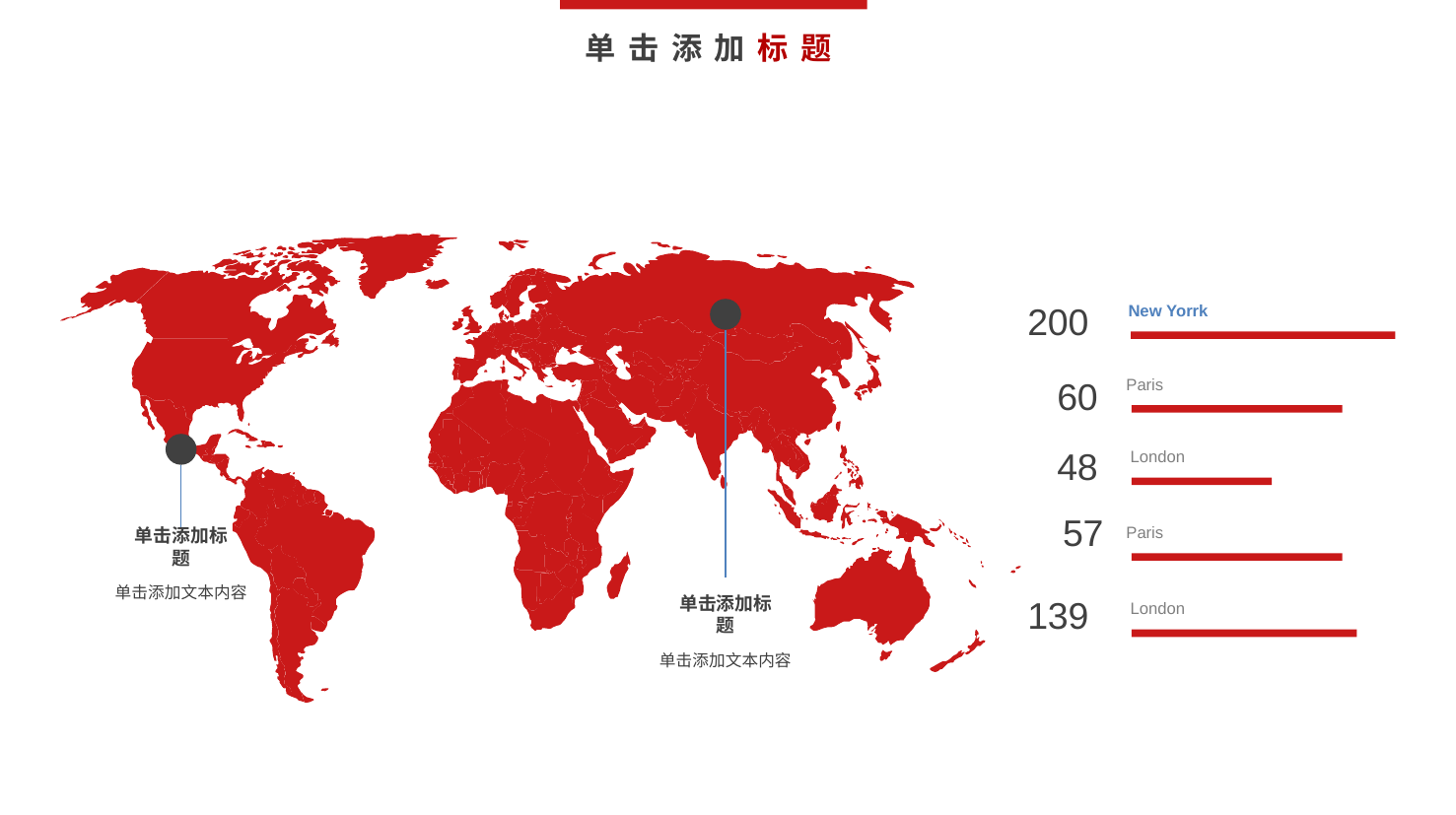

单击添加标题

200
New Yorrk

60
Paris

48
London

57
Paris
单击添加标题
单击添加文本内容

单击添加标题
单击添加文本内容
139
London